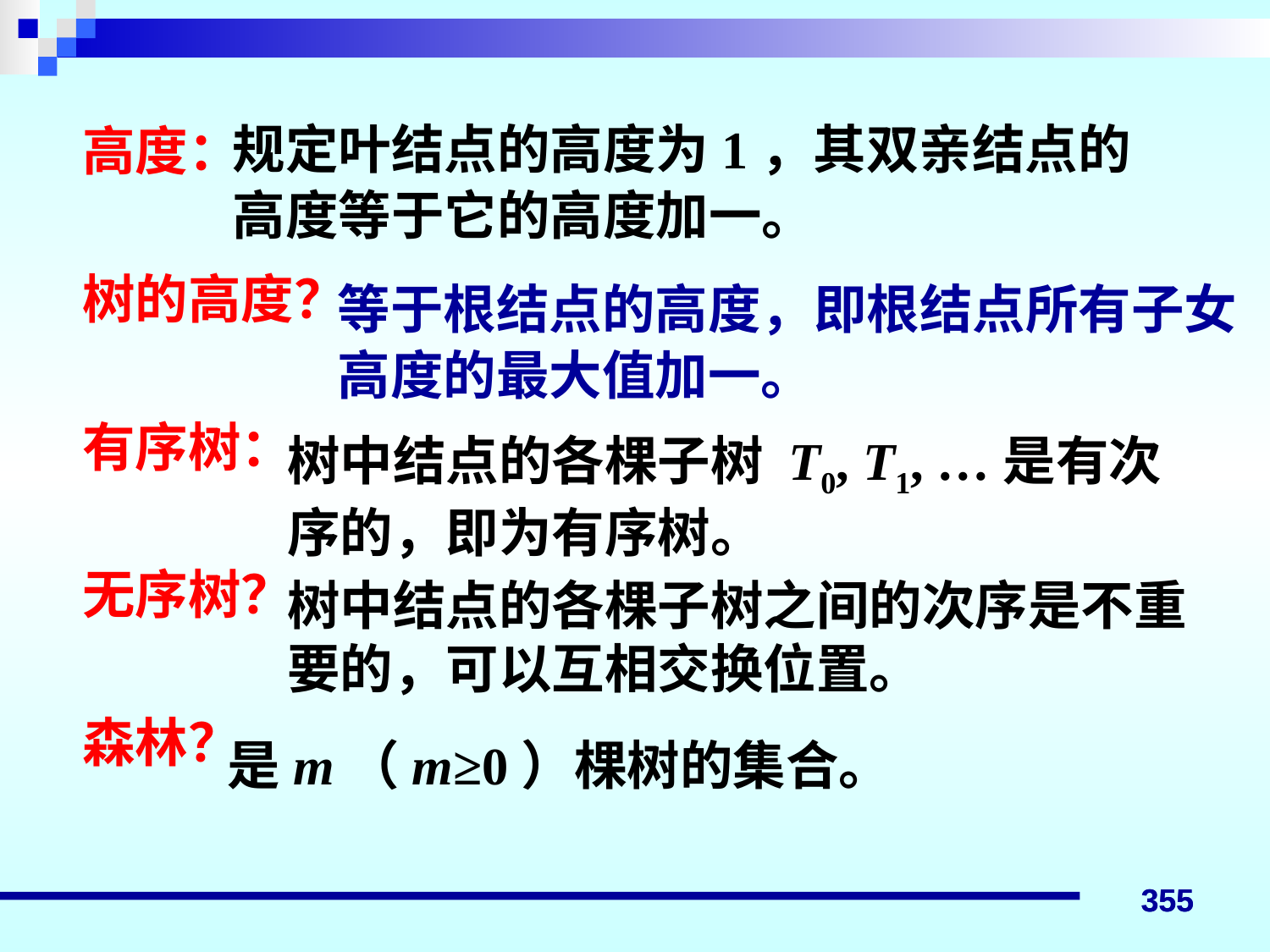

规定叶结点的高度为1，其双亲结点的高度等于它的高度加一。
高度：

树的高度？

有序树：

无序树？

森林？
等于根结点的高度，即根结点所有子女高度的最大值加一。
树中结点的各棵子树 T0, T1, …是有次序的，即为有序树。
树中结点的各棵子树之间的次序是不重要的，可以互相交换位置。
是m（m≥0）棵树的集合。
355
355